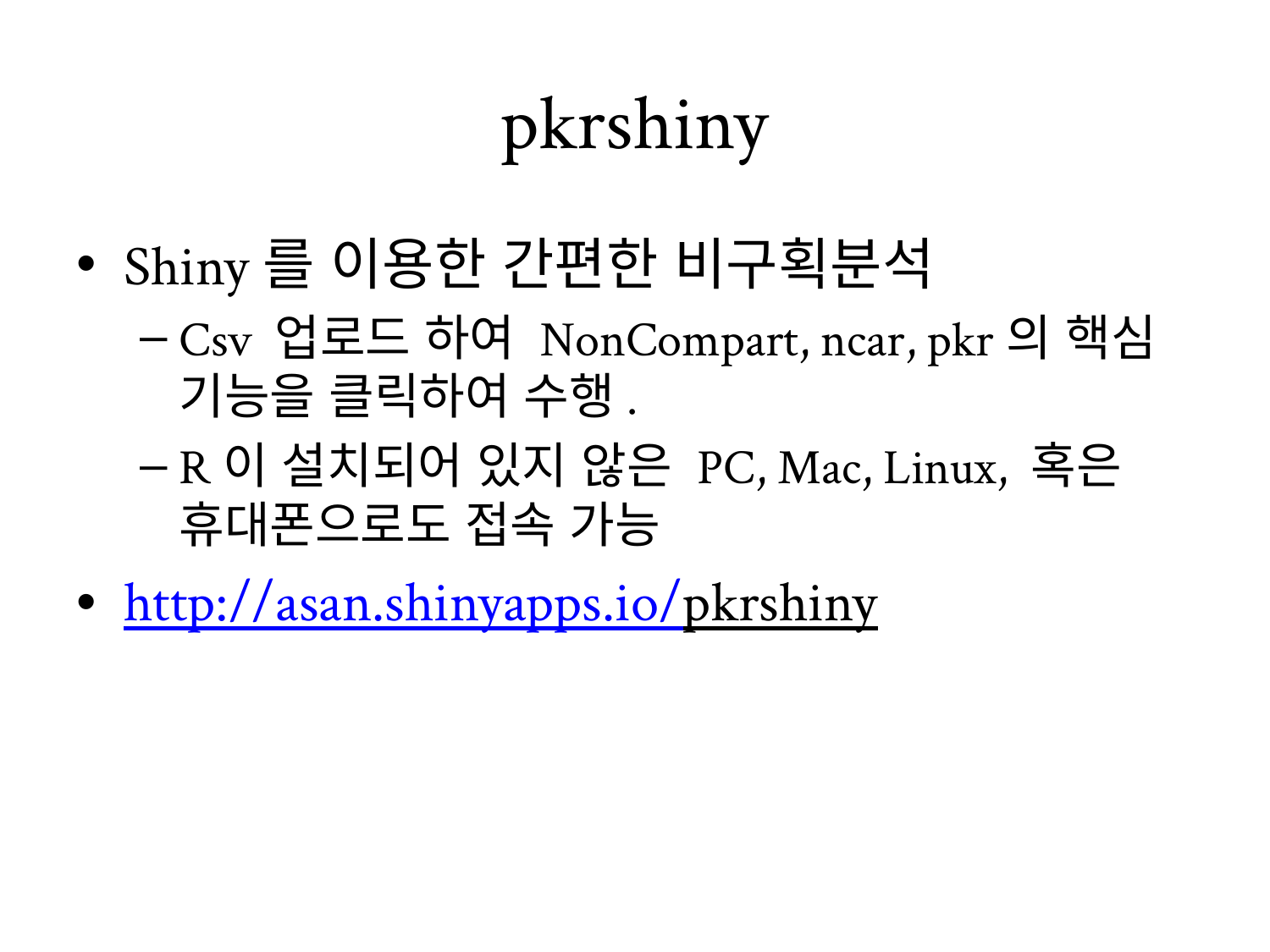

# pkrshiny
Shiny를 이용한 간편한 비구획분석
Csv 업로드 하여 NonCompart, ncar, pkr의 핵심 기능을 클릭하여 수행.
R이 설치되어 있지 않은 PC, Mac, Linux, 혹은 휴대폰으로도 접속 가능
http://asan.shinyapps.io/pkrshiny